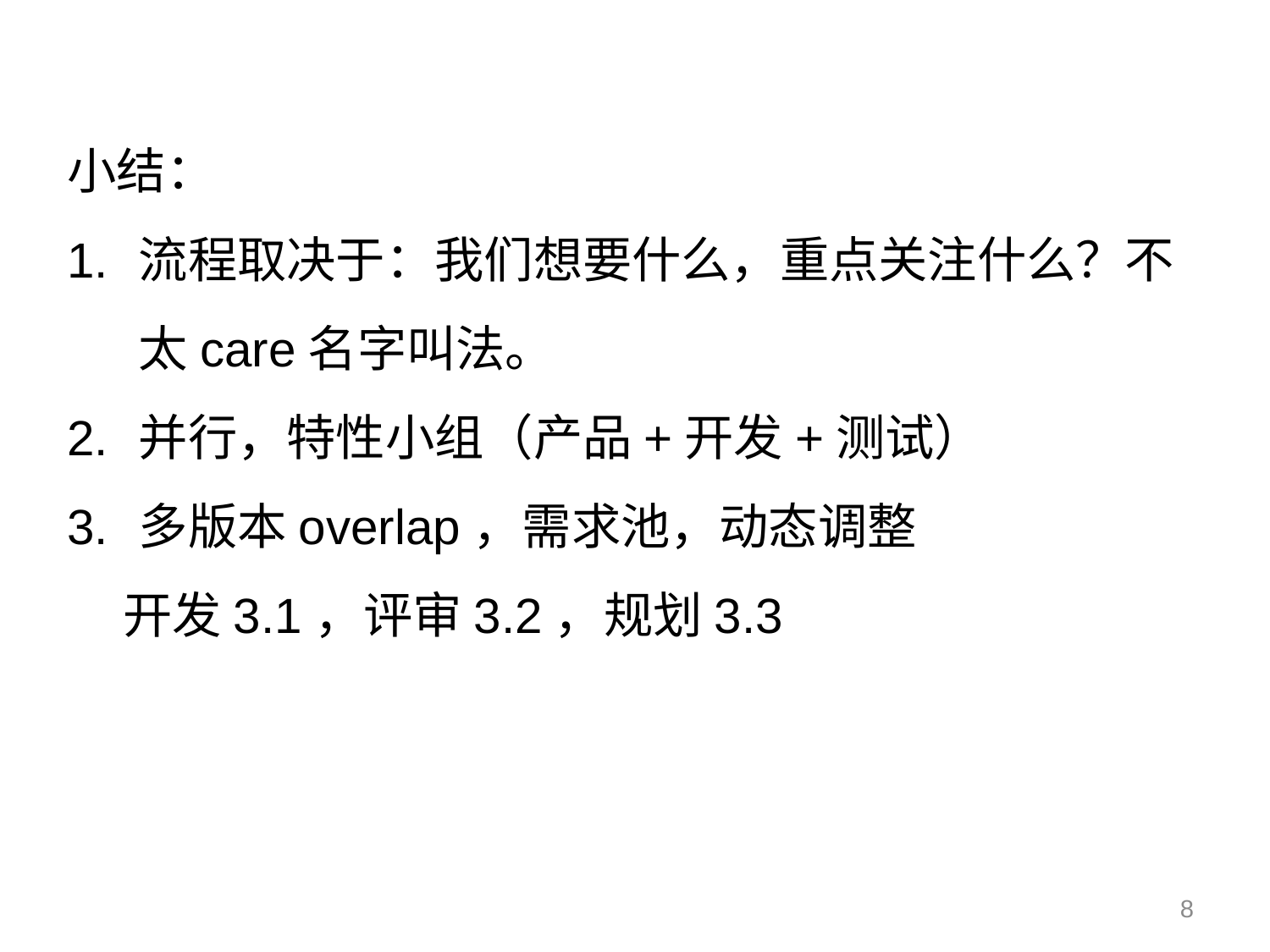

小结：
流程取决于：我们想要什么，重点关注什么？不太care名字叫法。
并行，特性小组（产品+开发+测试）
多版本overlap，需求池，动态调整
开发3.1，评审3.2，规划3.3
8